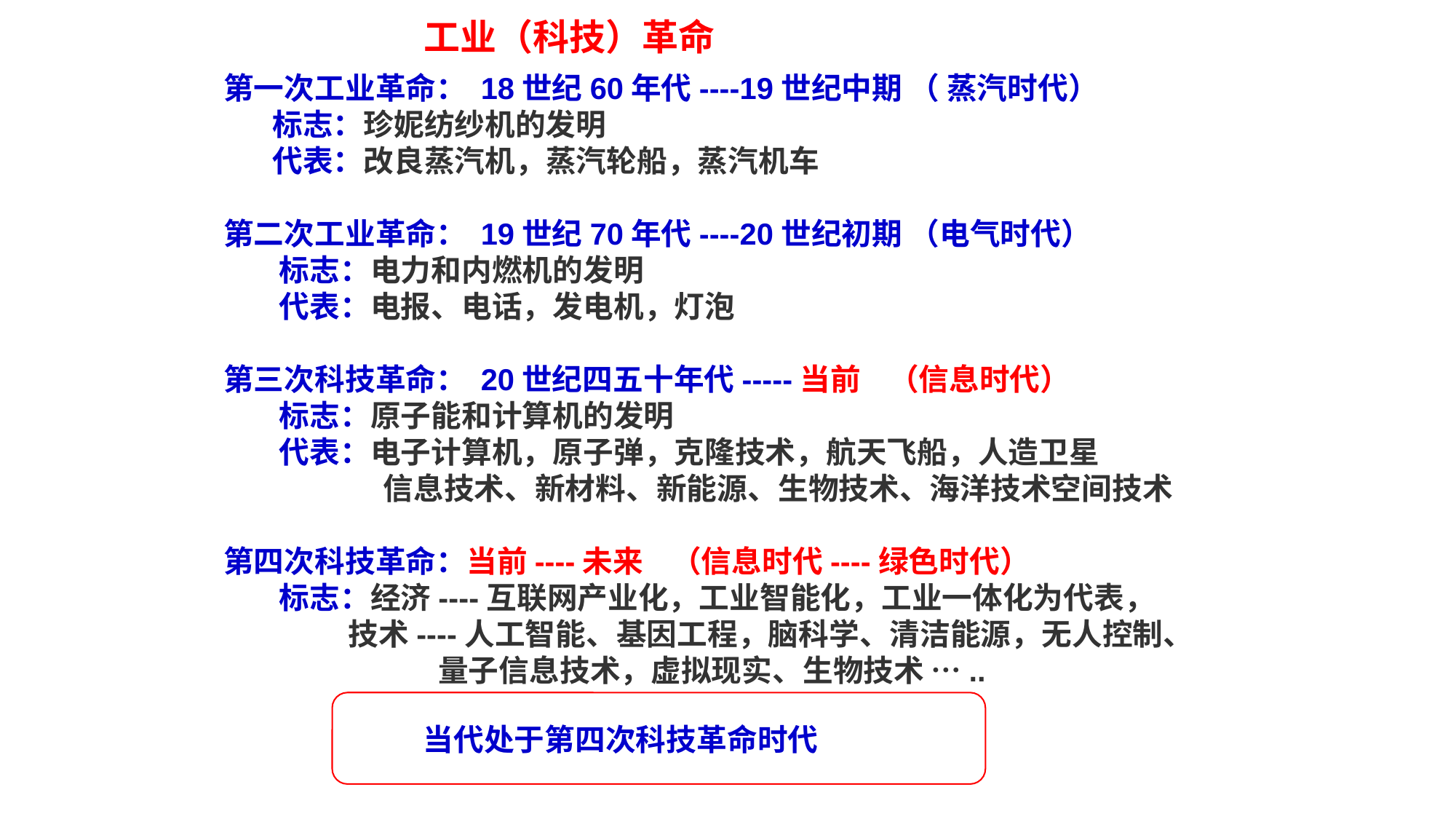

工业（科技）革命
第一次工业革命： 18世纪60年代----19世纪中期 （ 蒸汽时代）
      标志：珍妮纺纱机的发明
      代表：改良蒸汽机，蒸汽轮船，蒸汽机车
第二次工业革命： 19世纪70年代----20世纪初期 （电气时代）
       标志：电力和内燃机的发明
       代表：电报、电话，发电机，灯泡
第三次科技革命： 20世纪四五十年代-----当前    （信息时代）
       标志：原子能和计算机的发明
       代表：电子计算机，原子弹，克隆技术，航天飞船，人造卫星
                      信息技术、新材料、新能源、生物技术、海洋技术空间技术
第四次科技革命：当前----未来    （信息时代----绿色时代）
       标志：经济----互联网产业化，工业智能化，工业一体化为代表，
                 技术----人工智能、基因工程，脑科学、清洁能源，无人控制、
                              量子信息技术，虚拟现实、生物技术 …..

当代处于第四次科技革命时代